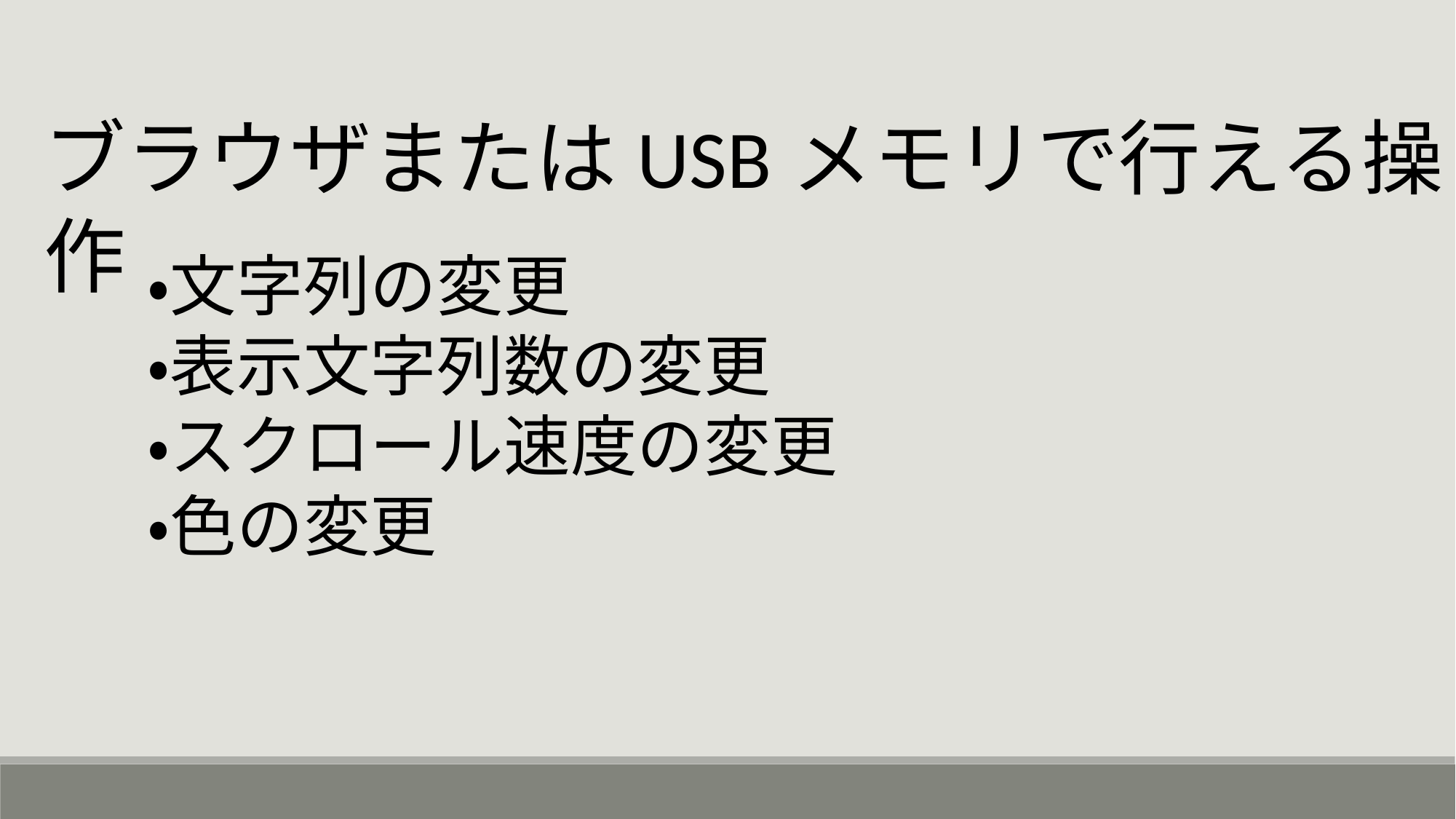

ブラウザまたはUSBメモリで行える操作
・文字列の変更
・表示文字列数の変更
・スクロール速度の変更
・色の変更